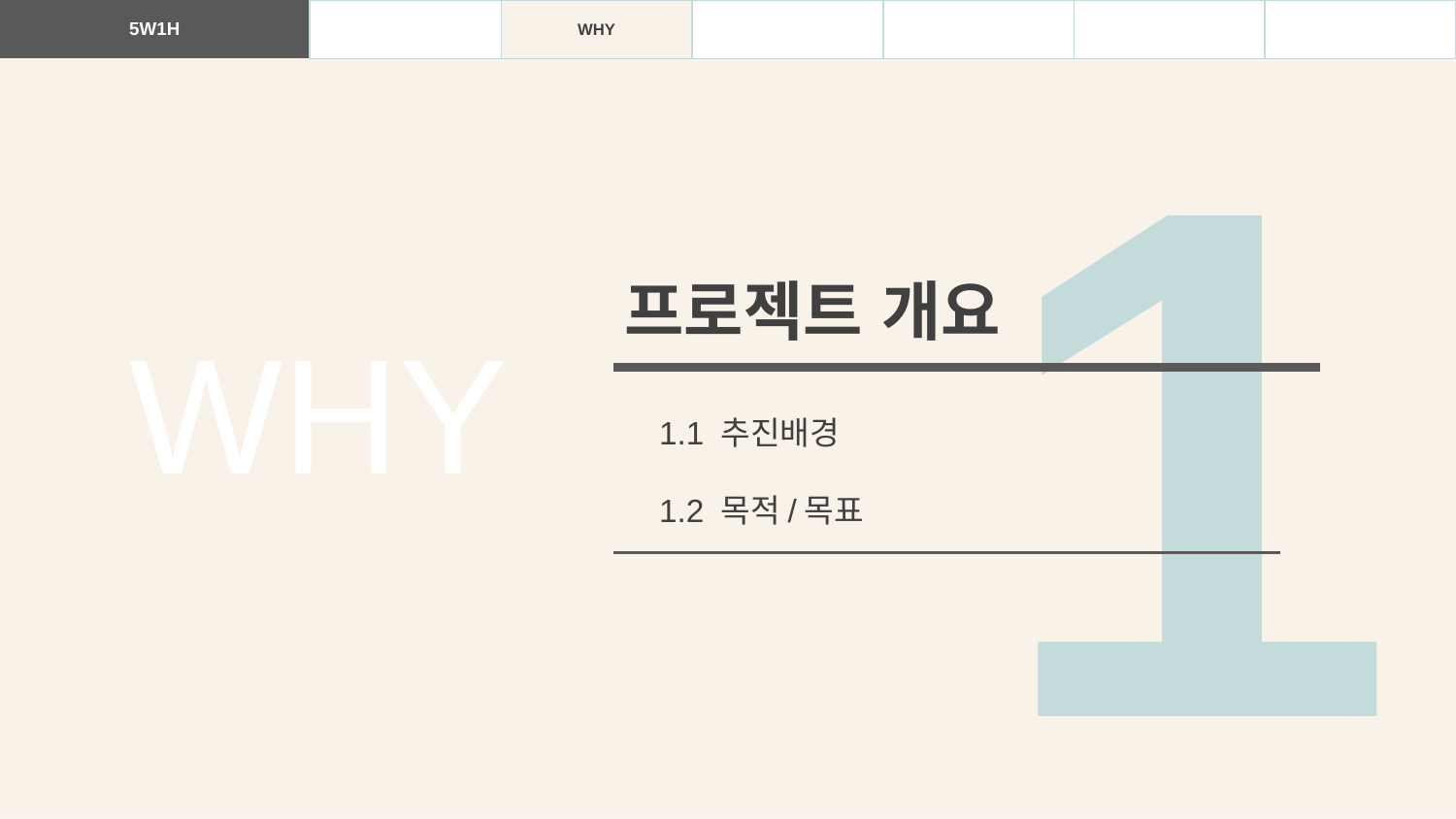

| 5W1H | WHAT | WHY | WHO | WHEN | WHERE | HOW |
| --- | --- | --- | --- | --- | --- | --- |
1
프로젝트 개요
WHY
1.1 추진배경

1.2 목적/목표